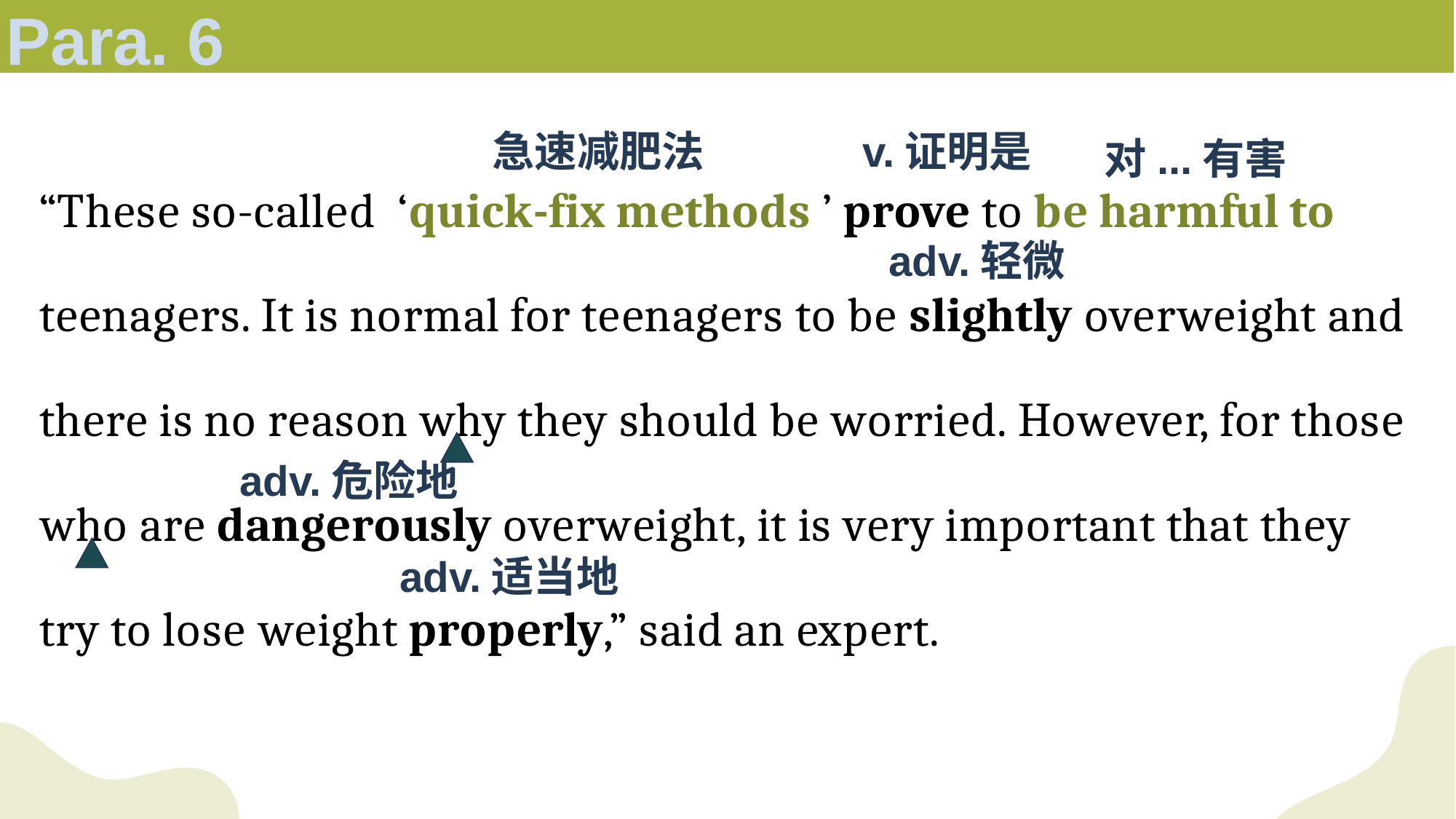

Para. 6
急速减肥法
v.证明是
“These so-called  ‘quick-fix methods ’ prove to be harmful to teenagers. It is normal for teenagers to be slightly overweight and there is no reason why they should be worried. However, for those who are dangerously overweight, it is very important that they try to lose weight properly,” said an expert.
对...有害
adv.轻微

adv.危险地

adv.适当地